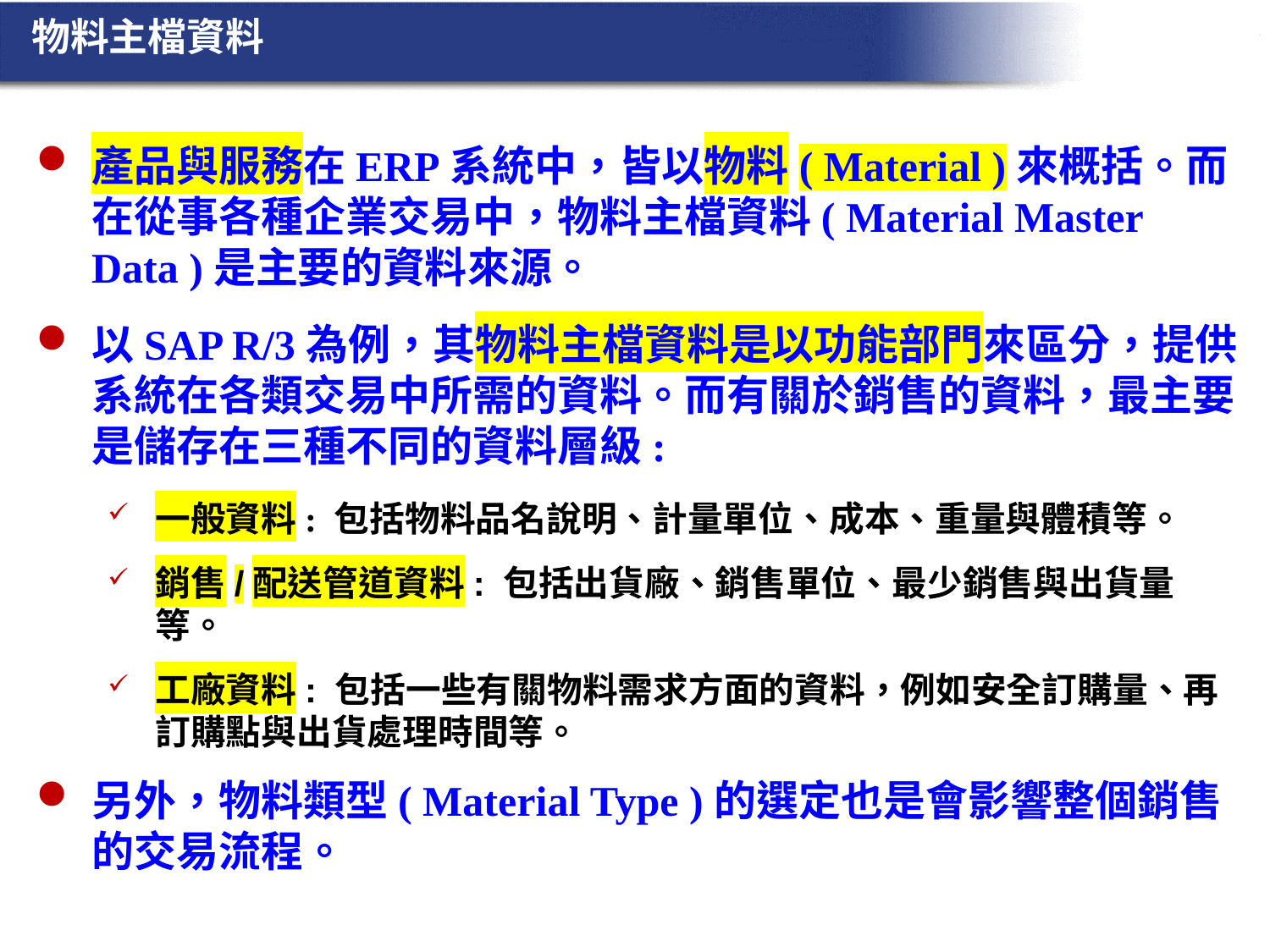

物料主檔資料
產品與服務在ERP系統中，皆以物料( Material )來概括。而在從事各種企業交易中，物料主檔資料( Material Master Data )是主要的資料來源。
以SAP R/3為例，其物料主檔資料是以功能部門來區分，提供系統在各類交易中所需的資料。而有關於銷售的資料，最主要是儲存在三種不同的資料層級:
一般資料: 包括物料品名說明、計量單位、成本、重量與體積等。
銷售/配送管道資料: 包括出貨廠、銷售單位、最少銷售與出貨量等。
工廠資料: 包括一些有關物料需求方面的資料，例如安全訂購量、再訂購點與出貨處理時間等。
另外，物料類型( Material Type )的選定也是會影響整個銷售的交易流程。